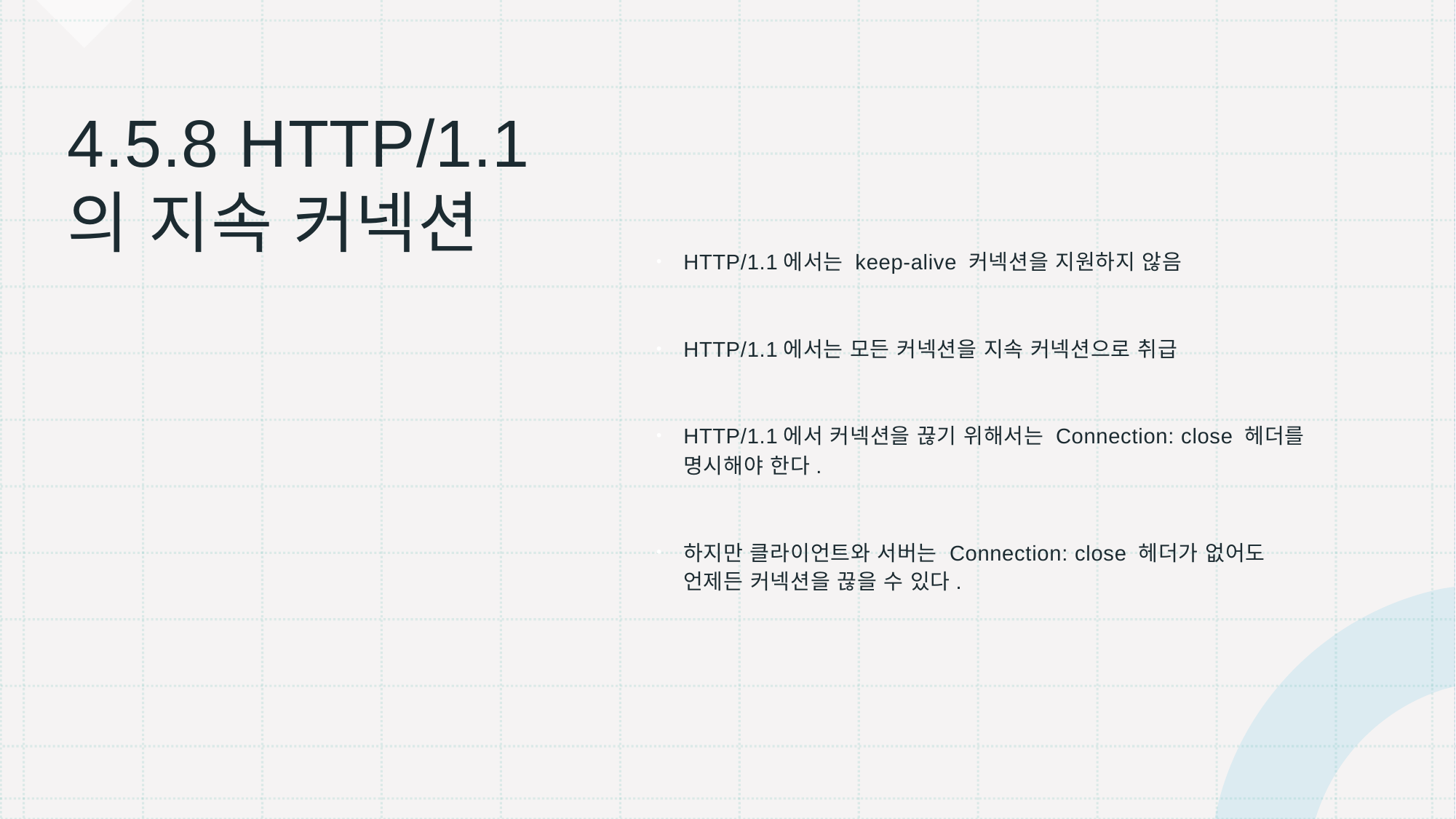

# 4.5.8 HTTP/1.1의 지속 커넥션
HTTP/1.1에서는 keep-alive 커넥션을 지원하지 않음

HTTP/1.1에서는 모든 커넥션을 지속 커넥션으로 취급

HTTP/1.1에서 커넥션을 끊기 위해서는 Connection: close 헤더를 명시해야 한다.

하지만 클라이언트와 서버는 Connection: close 헤더가 없어도 언제든 커넥션을 끊을 수 있다.